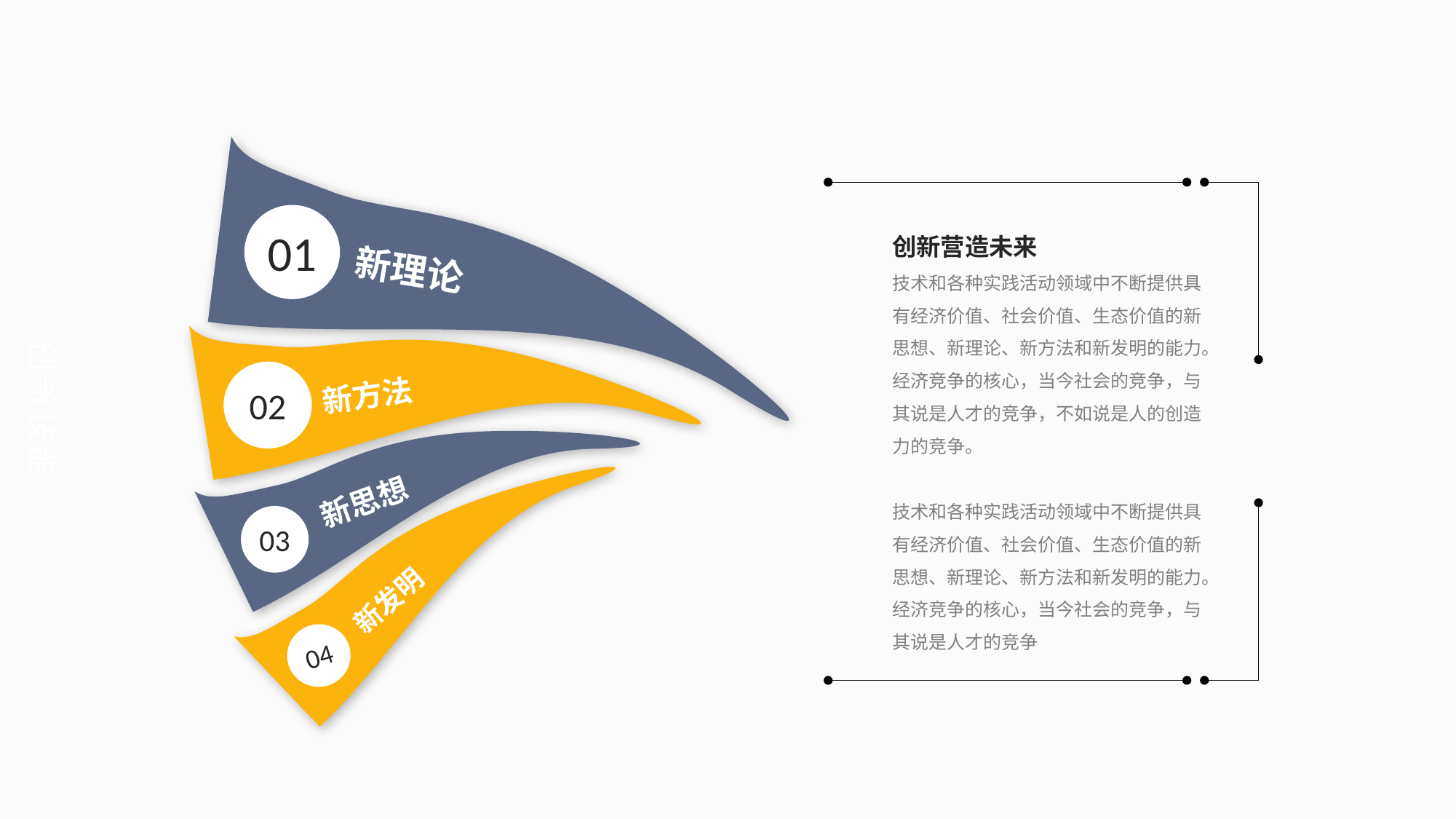

01
创新营造未来
技术和各种实践活动领域中不断提供具有经济价值、社会价值、生态价值的新思想、新理论、新方法和新发明的能力。经济竞争的核心，当今社会的竞争，与其说是人才的竞争，不如说是人的创造力的竞争。

技术和各种实践活动领域中不断提供具有经济价值、社会价值、生态价值的新思想、新理论、新方法和新发明的能力。经济竞争的核心，当今社会的竞争，与其说是人才的竞争

新理论

创新技能
PART 03
新方法
02

新思想

03
新发明
04